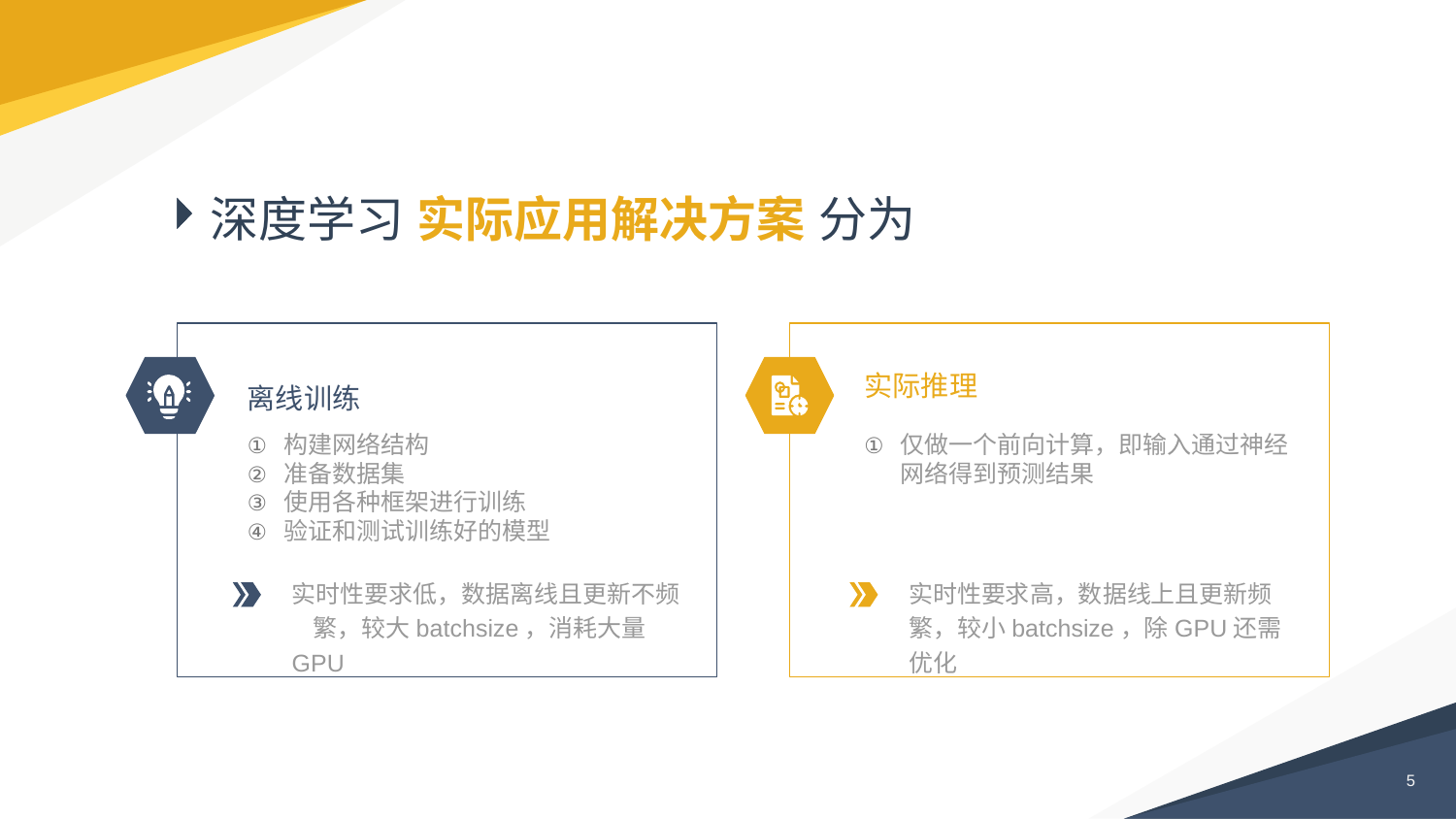

# 深度学习 实际应用解决方案 分为

实际推理
离线训练
构建网络结构
准备数据集
使用各种框架进行训练
验证和测试训练好的模型

仅做一个前向计算，即输入通过神经网络得到预测结果
实时性要求低，数据离线且更新不频     繁，较大batchsize，消耗大量GPU

实时性要求高，数据线上且更新频     繁，较小batchsize，除GPU还需优化

5